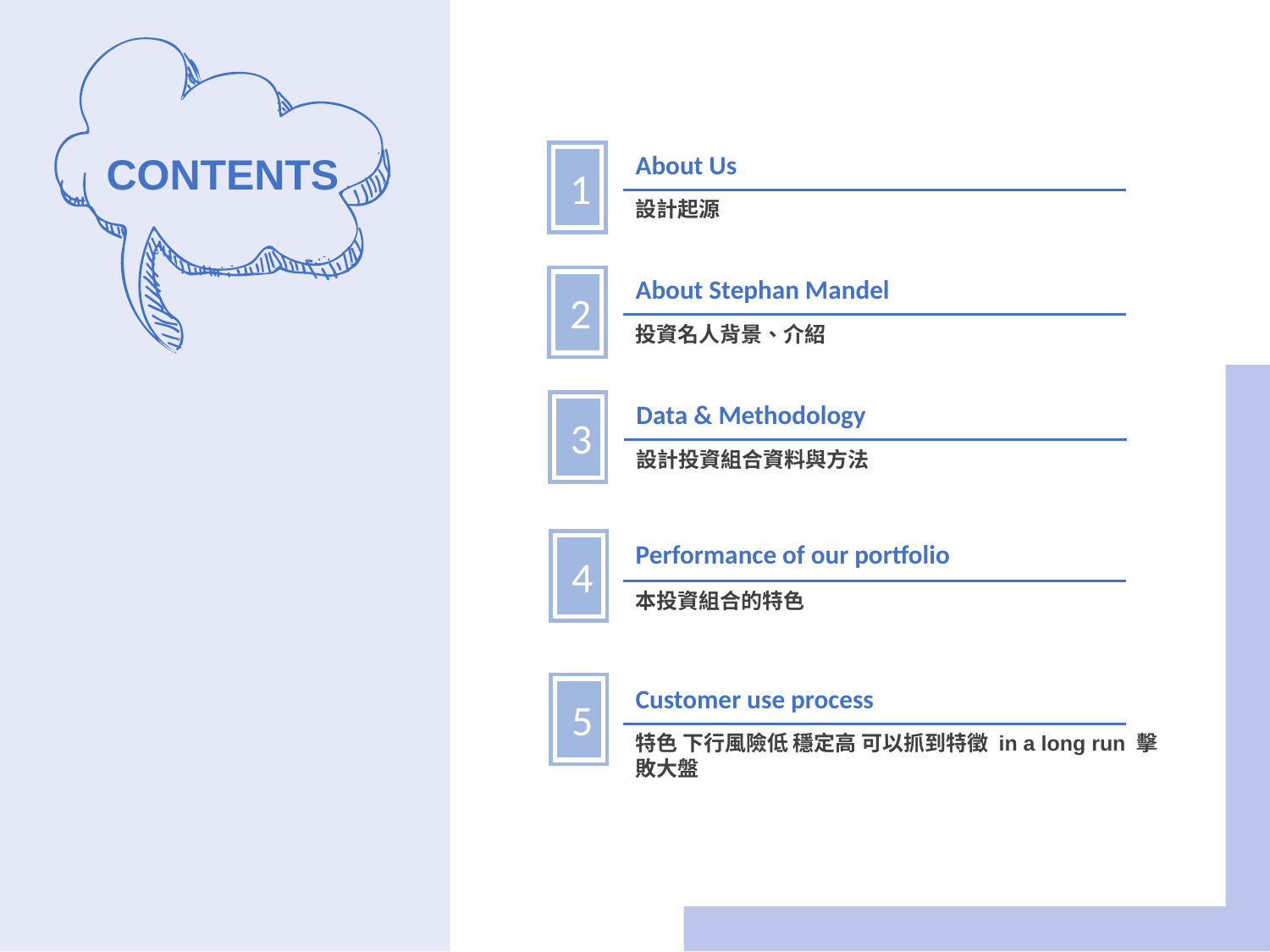

CONTENTS
About Us
設計起源

1
About Stephan Mandel
投資名人背景、介紹

2

Data & Methodology
設計投資組合資料與方法

3
Performance of our portfolio

本投資組合的特色
4

Customer use process
特色 下行風險低 穩定高 可以抓到特徵 in a long run 擊敗大盤
5